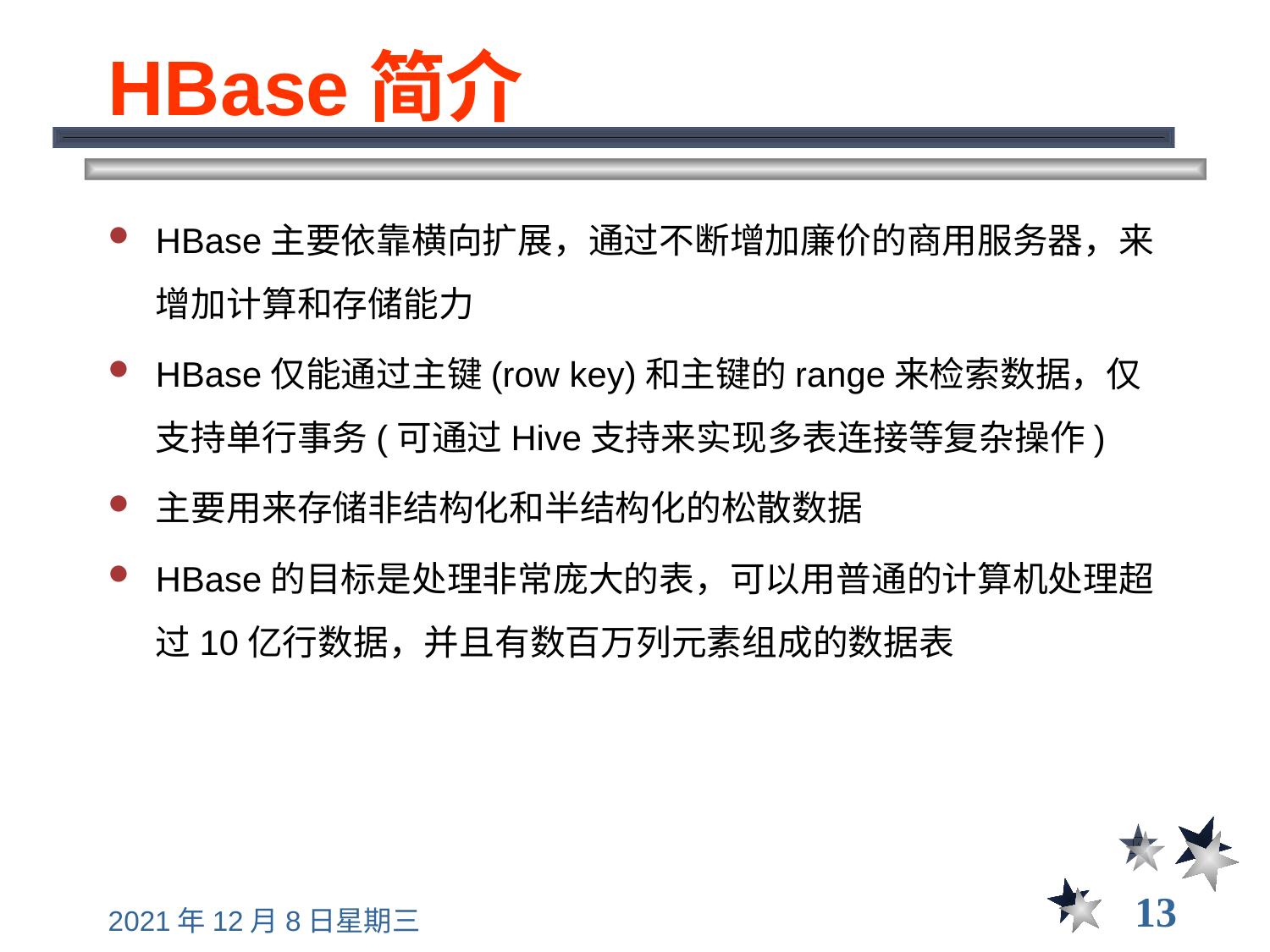

# HBase简介
HBase主要依靠横向扩展，通过不断增加廉价的商用服务器，来增加计算和存储能力
HBase仅能通过主键(row key)和主键的range来检索数据，仅支持单行事务(可通过Hive支持来实现多表连接等复杂操作)
主要用来存储非结构化和半结构化的松散数据
HBase的目标是处理非常庞大的表，可以用普通的计算机处理超过10亿行数据，并且有数百万列元素组成的数据表

13
2021年12月8日星期三
大数据管理----前言